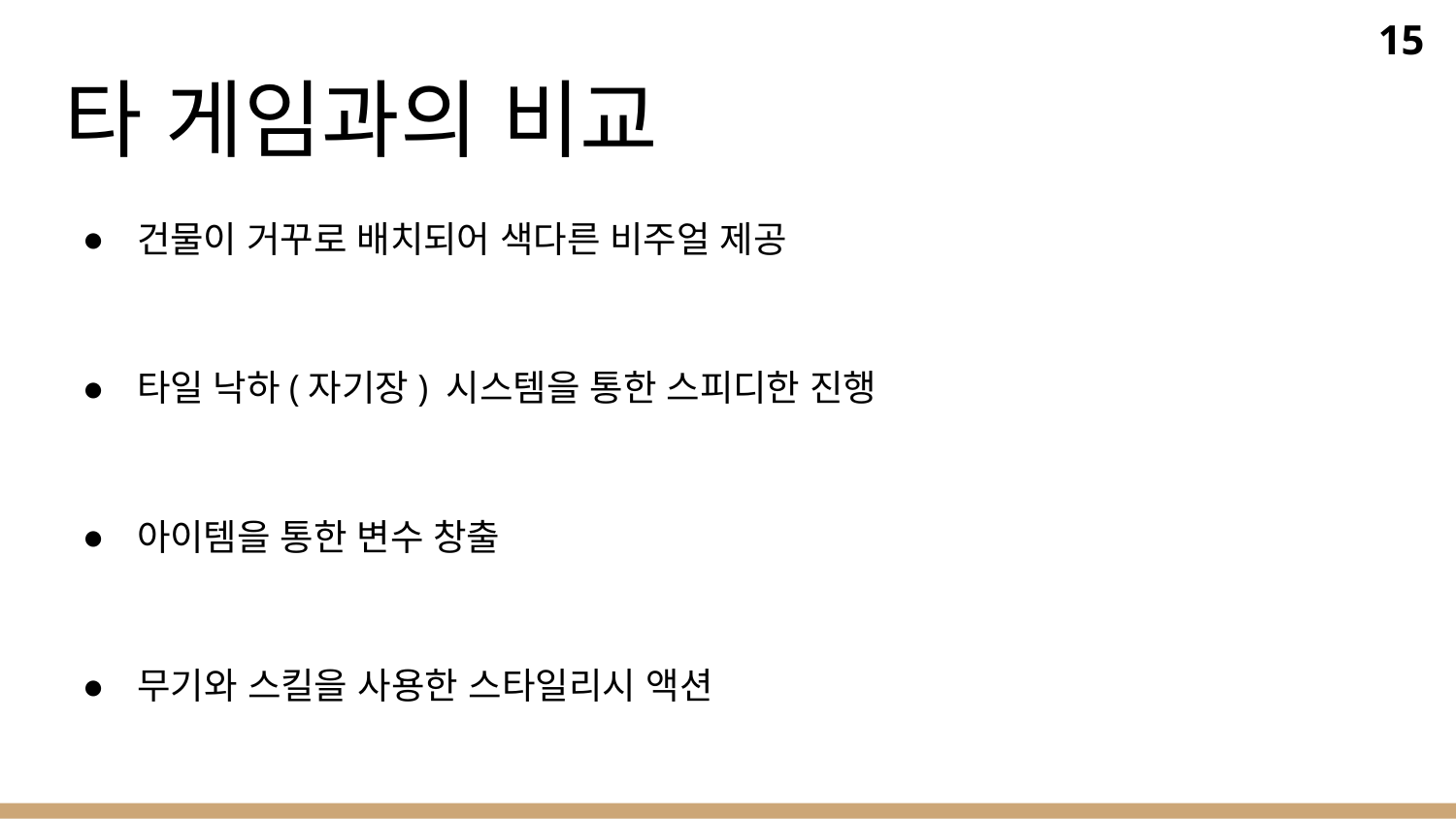

15
# 타 게임과의 비교
건물이 거꾸로 배치되어 색다른 비주얼 제공

타일 낙하(자기장) 시스템을 통한 스피디한 진행

아이템을 통한 변수 창출

무기와 스킬을 사용한 스타일리시 액션